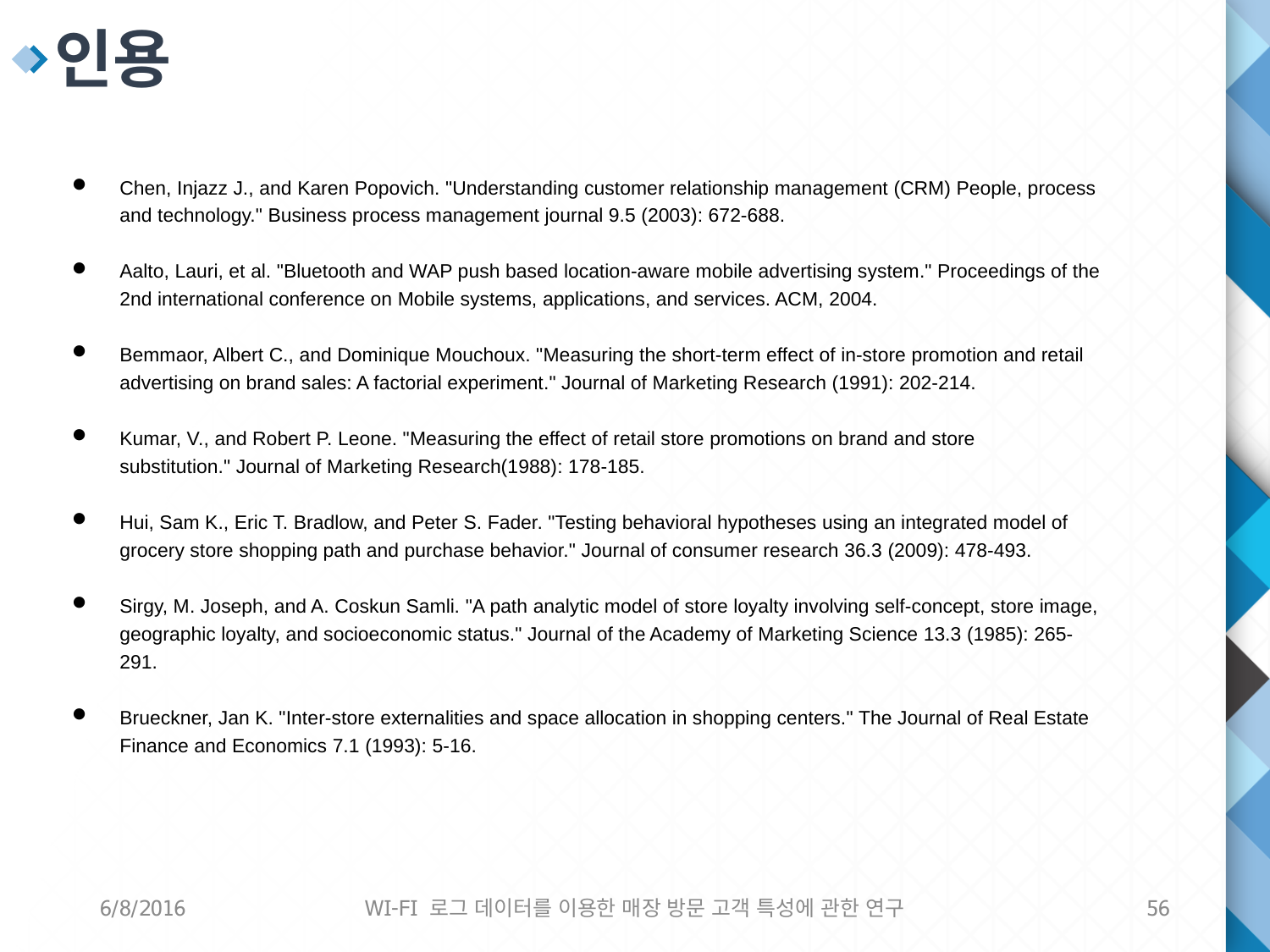

인용

Chen, Injazz J., and Karen Popovich. "Understanding customer relationship management (CRM) People, process and technology." Business process management journal 9.5 (2003): 672-688.

Aalto, Lauri, et al. "Bluetooth and WAP push based location-aware mobile advertising system." Proceedings of the 2nd international conference on Mobile systems, applications, and services. ACM, 2004.

Bemmaor, Albert C., and Dominique Mouchoux. "Measuring the short-term effect of in-store promotion and retail advertising on brand sales: A factorial experiment." Journal of Marketing Research (1991): 202-214.

Kumar, V., and Robert P. Leone. "Measuring the effect of retail store promotions on brand and store substitution." Journal of Marketing Research(1988): 178-185.

Hui, Sam K., Eric T. Bradlow, and Peter S. Fader. "Testing behavioral hypotheses using an integrated model of grocery store shopping path and purchase behavior." Journal of consumer research 36.3 (2009): 478-493.

Sirgy, M. Joseph, and A. Coskun Samli. "A path analytic model of store loyalty involving self-concept, store image, geographic loyalty, and socioeconomic status." Journal of the Academy of Marketing Science 13.3 (1985): 265-291.

Brueckner, Jan K. "Inter-store externalities and space allocation in shopping centers." The Journal of Real Estate Finance and Economics 7.1 (1993): 5-16.
6/8/2016
WI-FI 로그 데이터를 이용한 매장 방문 고객 특성에 관한 연구
56